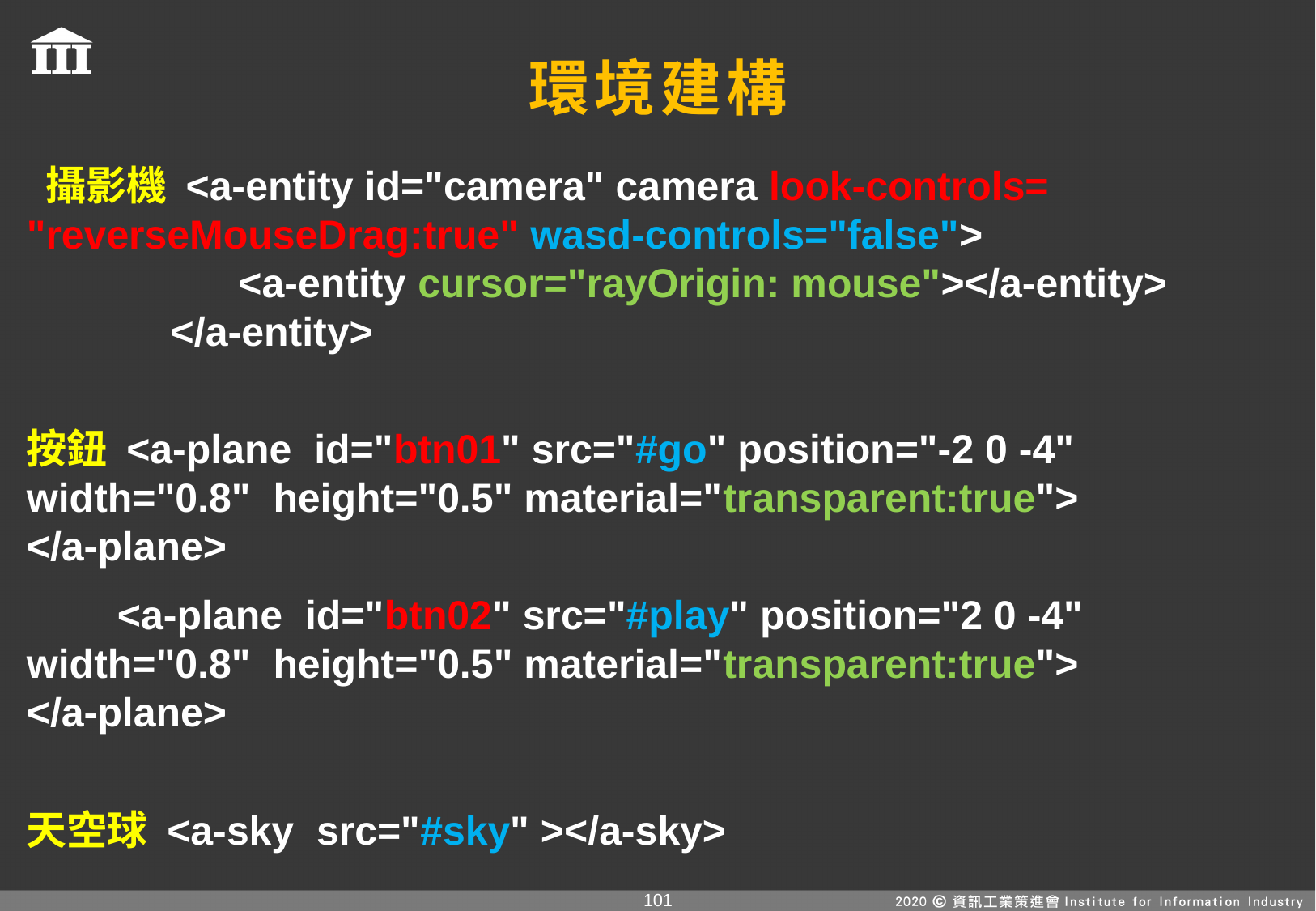

# 環境建構
 攝影機 <a-entity id="camera" camera look-controls=
"reverseMouseDrag:true" wasd-controls="false">
	        <a-entity cursor="rayOrigin: mouse"></a-entity>
	  </a-entity>
按鈕 <a-plane  id="btn01" src="#go" position="-2 0 -4" width="0.8"  height="0.5" material="transparent:true">
</a-plane>
        <a-plane  id="btn02" src="#play" position="2 0 -4" width="0.8"  height="0.5" material="transparent:true">
</a-plane>
天空球 <a-sky  src="#sky" ></a-sky>

101